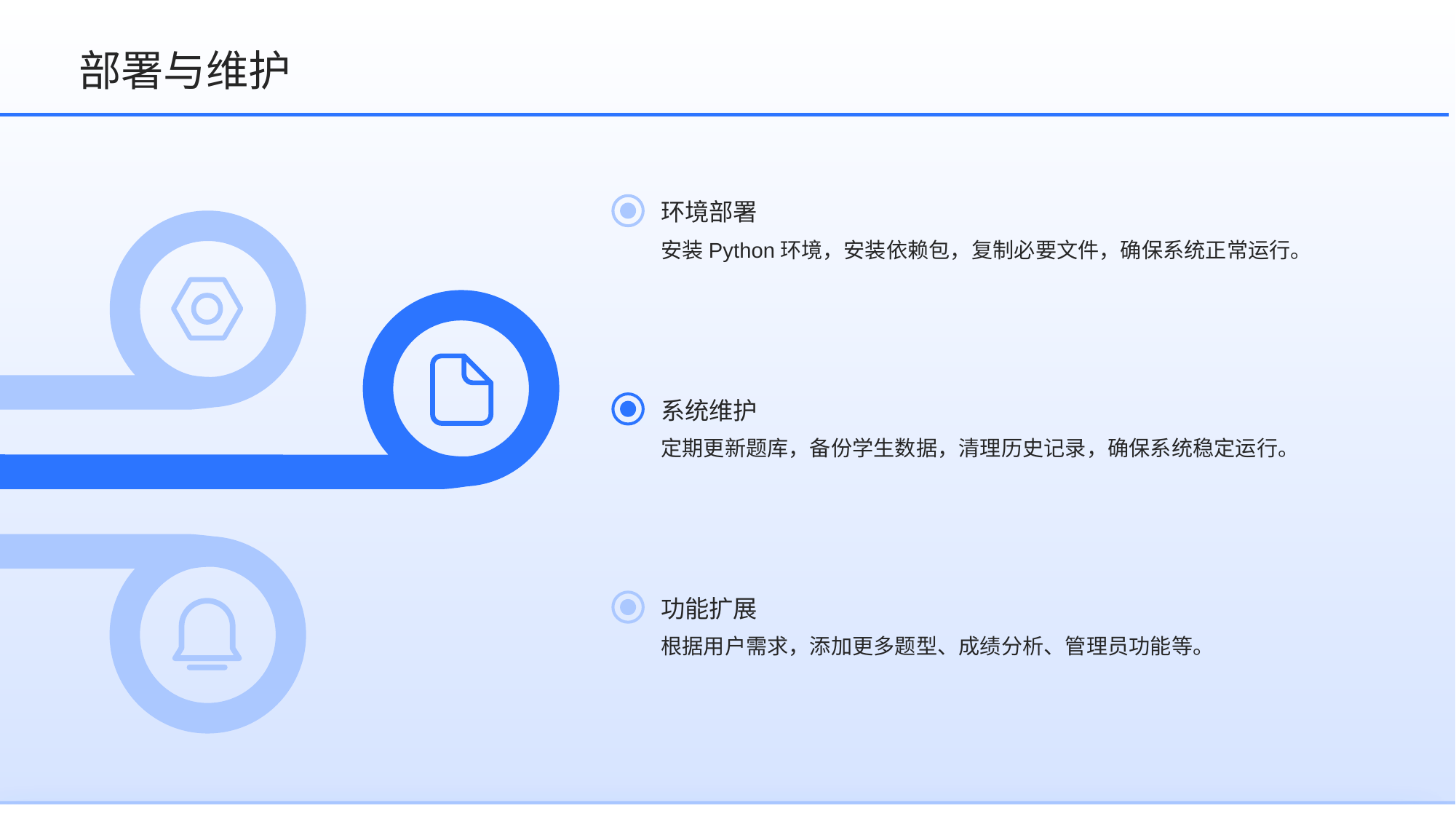

部署与维护
环境部署

安装Python环境，安装依赖包，复制必要文件，确保系统正常运行。

系统维护

定期更新题库，备份学生数据，清理历史记录，确保系统稳定运行。
功能扩展

根据用户需求，添加更多题型、成绩分析、管理员功能等。